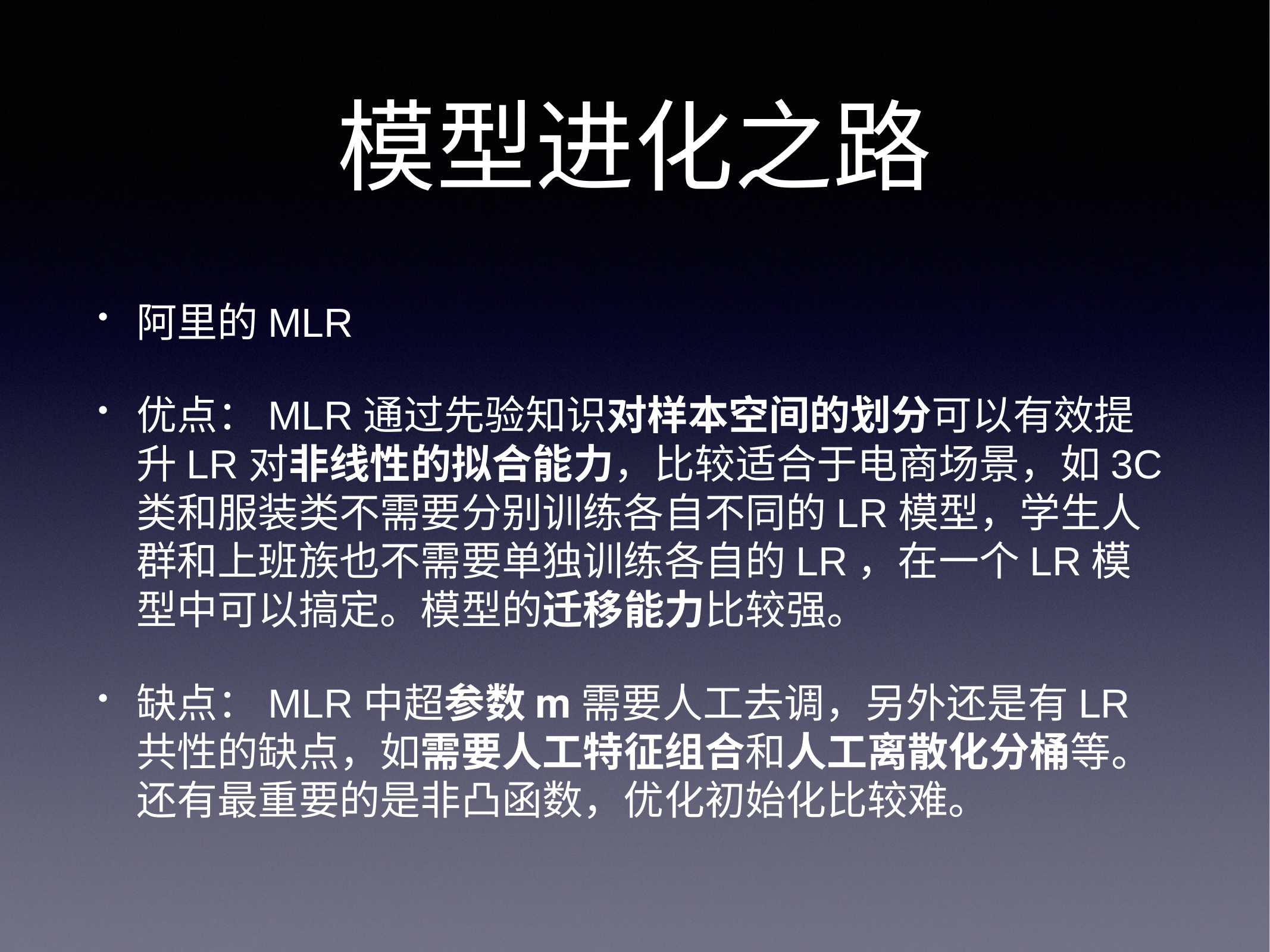

# 模型进化之路
阿里的MLR
优点：MLR通过先验知识对样本空间的划分可以有效提升LR对非线性的拟合能力，比较适合于电商场景，如3C类和服装类不需要分别训练各自不同的LR模型，学生人群和上班族也不需要单独训练各自的LR，在一个LR模型中可以搞定。模型的迁移能力比较强。
缺点：MLR中超参数m需要人工去调，另外还是有LR共性的缺点，如需要人工特征组合和人工离散化分桶等。还有最重要的是非凸函数，优化初始化比较难。